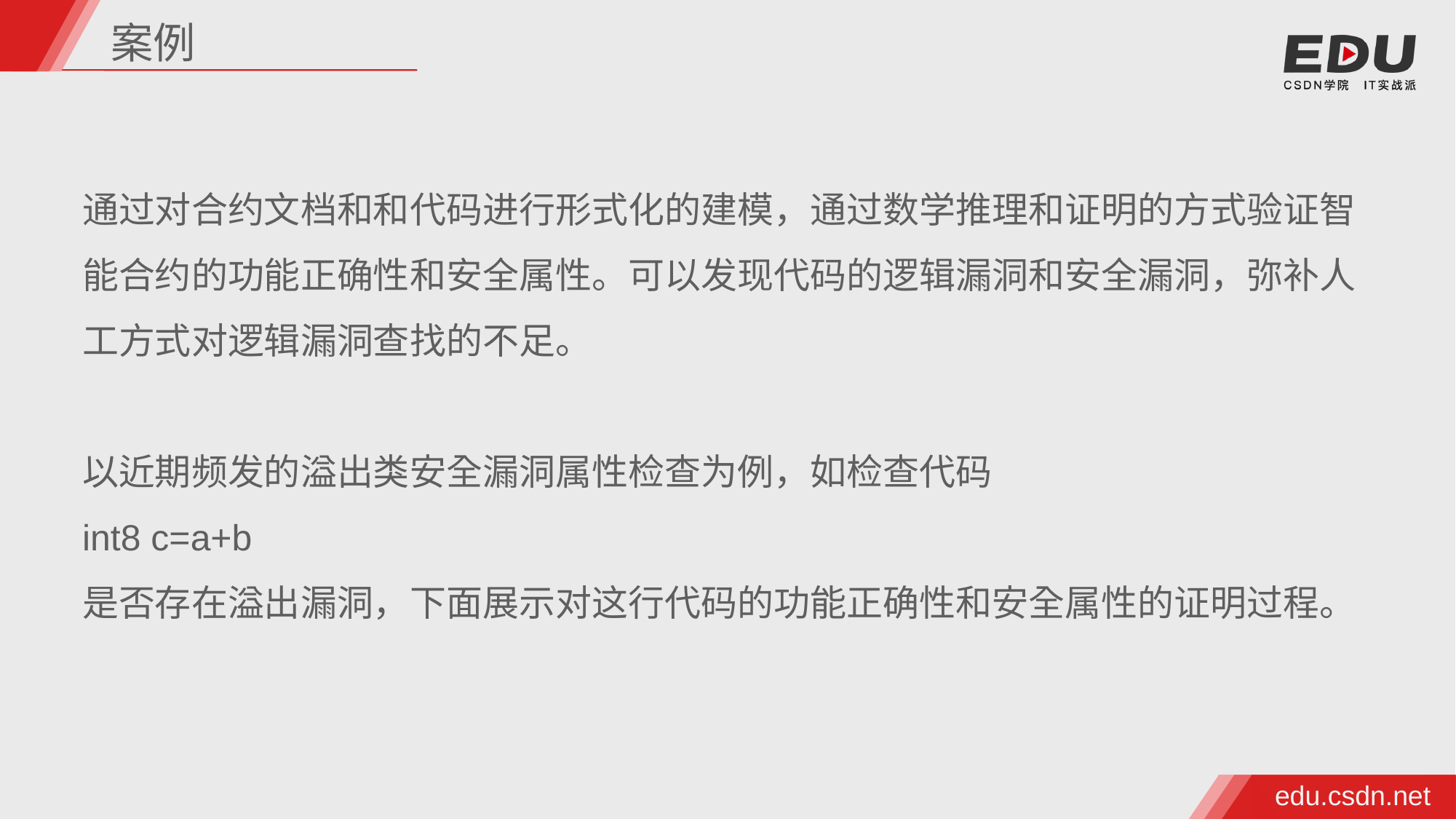

案例
通过对合约文档和和代码进行形式化的建模，通过数学推理和证明的方式验证智能合约的功能正确性和安全属性。可以发现代码的逻辑漏洞和安全漏洞，弥补人工方式对逻辑漏洞查找的不足。

以近期频发的溢出类安全漏洞属性检查为例，如检查代码
int8 c=a+b
是否存在溢出漏洞，下面展示对这行代码的功能正确性和安全属性的证明过程。

edu.csdn.net